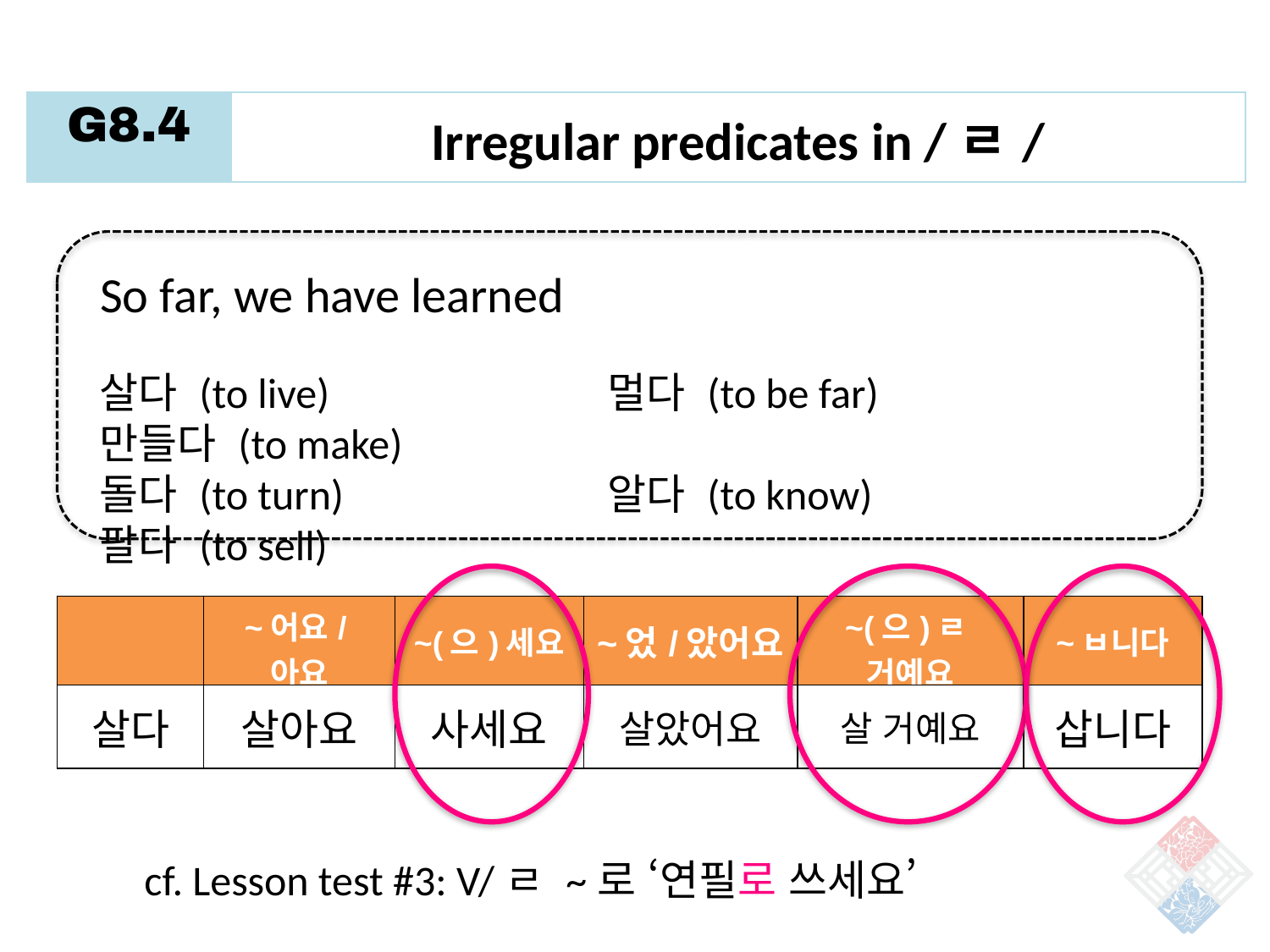

| G8.4 | Irregular predicates in /ㄹ/ |
| --- | --- |

So far, we have learned
살다 (to live) 			멀다 (to be far)		만들다 (to make)
돌다 (to turn)			알다 (to know)		팔다 (to sell)

|  | ~어요/아요 | ~(으)세요 | ~었/았어요 | ~(으)ㄹ 거예요 | ~ㅂ니다 |
| --- | --- | --- | --- | --- | --- |
| 살다 | 살아요 | 사세요 | 살았어요 | 살 거예요 | 삽니다 |
cf. Lesson test #3: V/ㄹ ~로 ‘연필로 쓰세요’